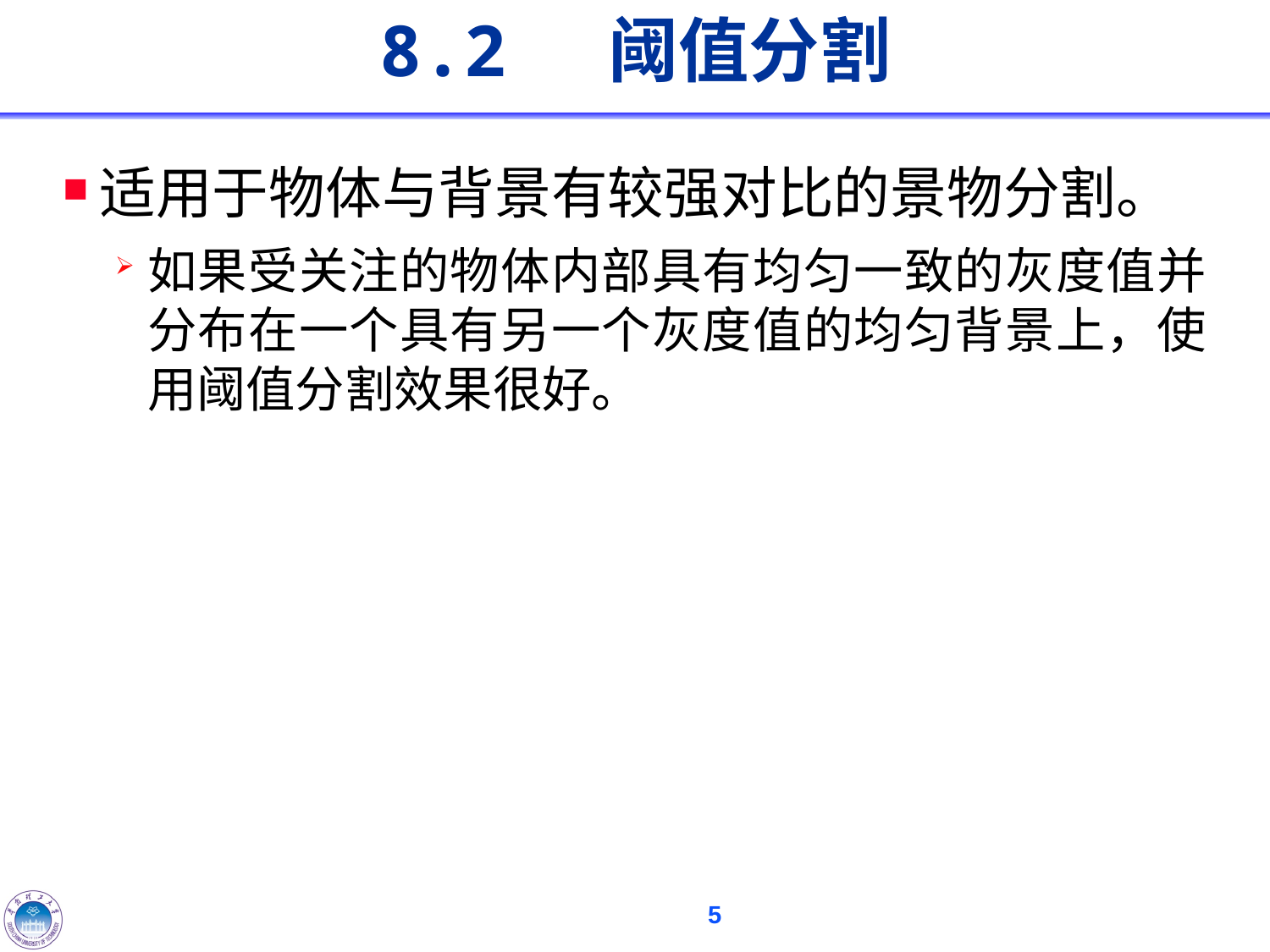

# 8.2  阈值分割
适用于物体与背景有较强对比的景物分割。
如果受关注的物体内部具有均匀一致的灰度值并分布在一个具有另一个灰度值的均匀背景上，使用阈值分割效果很好。